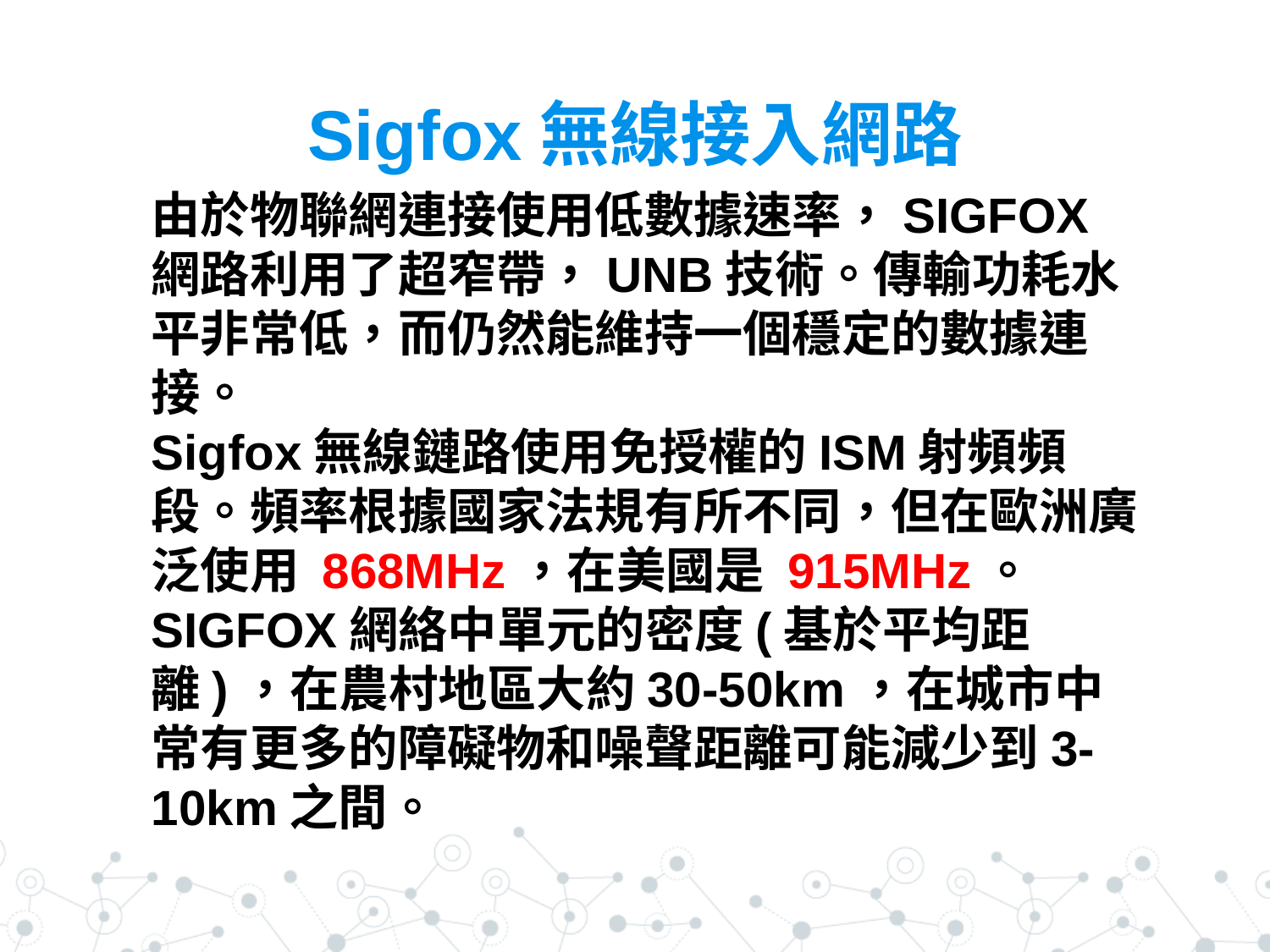

# Sigfox無線接入網路
由於物聯網連接使用低數據速率，SIGFOX網路利用了超窄帶，UNB技術。傳輸功耗水平非常低，而仍然能維持一個穩定的數據連接。
Sigfox無線鏈路使用免授權的ISM射頻頻段。頻率根據國家法規有所不同，但在歐洲廣泛使用 868MHz，在美國是 915MHz。
SIGFOX網絡中單元的密度(基於平均距離)，在農村地區大約30-50km，在城市中常有更多的障礙物和噪聲距離可能減少到3-10km之間。